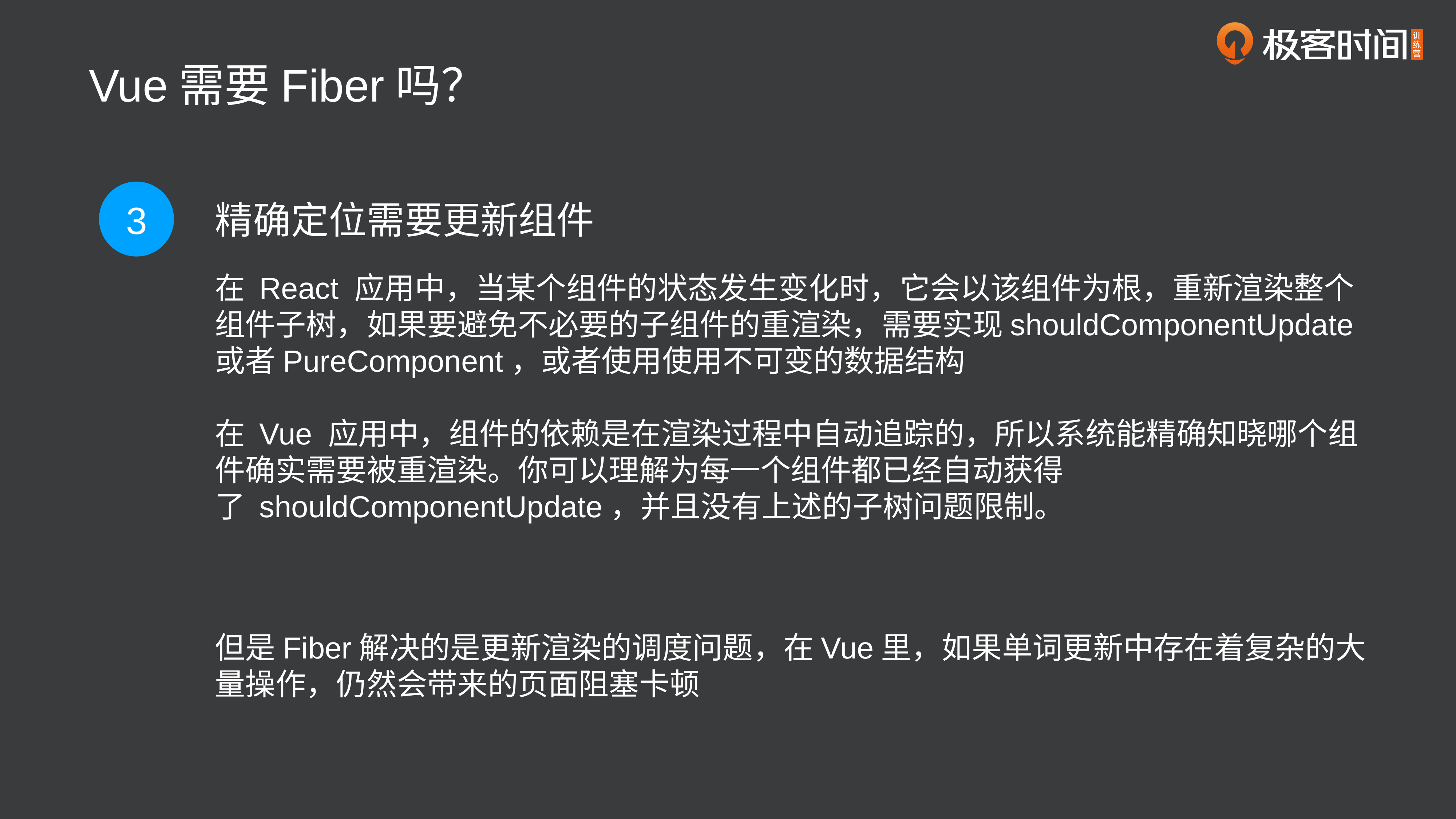

Vue需要Fiber吗？

3
精确定位需要更新组件
在 React 应用中，当某个组件的状态发生变化时，它会以该组件为根，重新渲染整个组件子树，如果要避免不必要的子组件的重渲染，需要实现shouldComponentUpdate或者PureComponent，或者使用使用不可变的数据结构

在 Vue 应用中，组件的依赖是在渲染过程中自动追踪的，所以系统能精确知晓哪个组件确实需要被重渲染。你可以理解为每一个组件都已经自动获得了 shouldComponentUpdate，并且没有上述的子树问题限制。
但是Fiber解决的是更新渲染的调度问题，在Vue里，如果单词更新中存在着复杂的大量操作，仍然会带来的页面阻塞卡顿